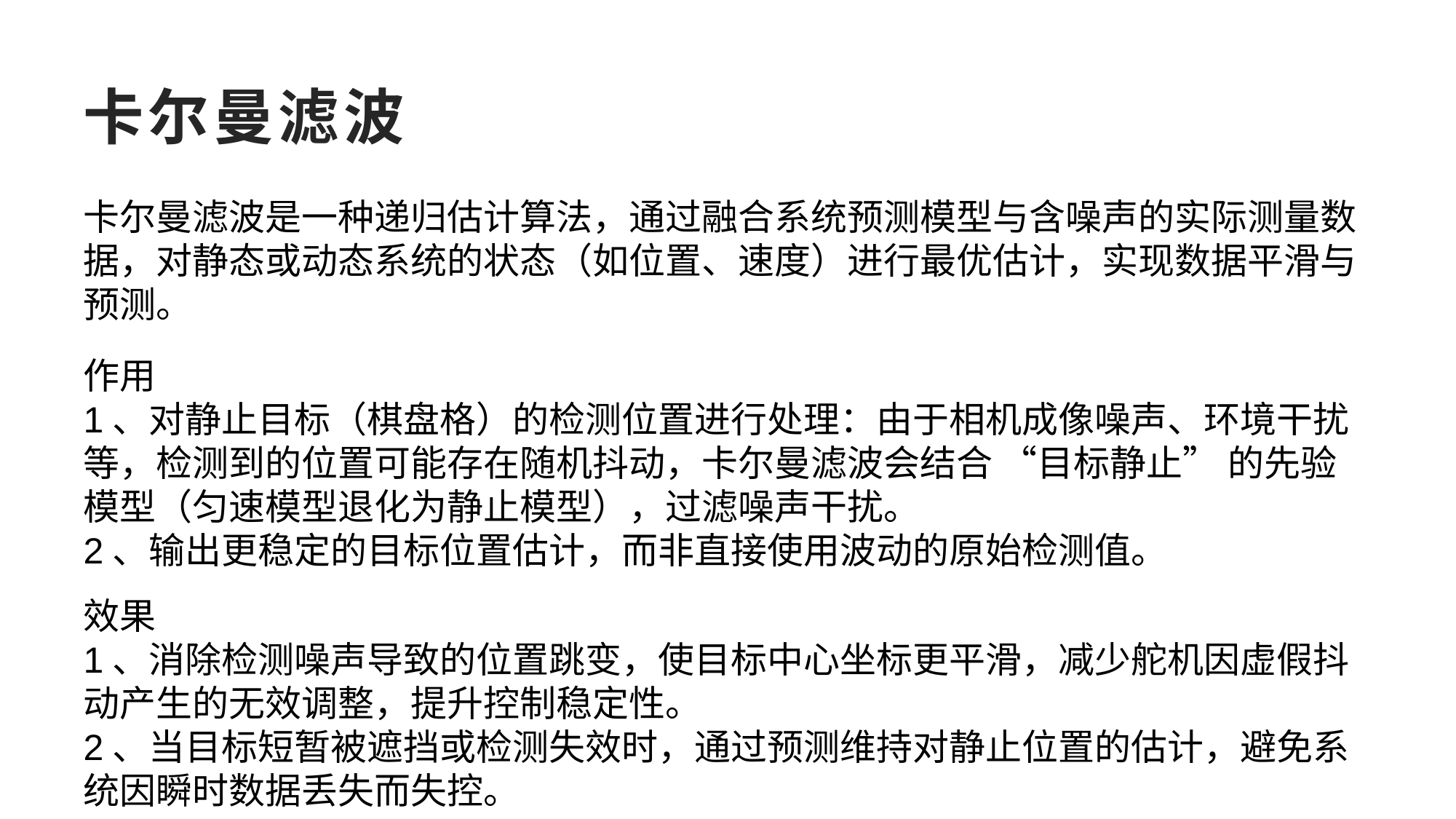

# 卡尔曼滤波
卡尔曼滤波是一种递归估计算法，通过融合系统预测模型与含噪声的实际测量数据，对静态或动态系统的状态（如位置、速度）进行最优估计，实现数据平滑与预测。
作用
1、对静止目标（棋盘格）的检测位置进行处理：由于相机成像噪声、环境干扰等，检测到的位置可能存在随机抖动，卡尔曼滤波会结合 “目标静止” 的先验模型（匀速模型退化为静止模型），过滤噪声干扰。
2、输出更稳定的目标位置估计，而非直接使用波动的原始检测值。
效果
1、消除检测噪声导致的位置跳变，使目标中心坐标更平滑，减少舵机因虚假抖动产生的无效调整，提升控制稳定性。
2、当目标短暂被遮挡或检测失效时，通过预测维持对静止位置的估计，避免系统因瞬时数据丢失而失控。